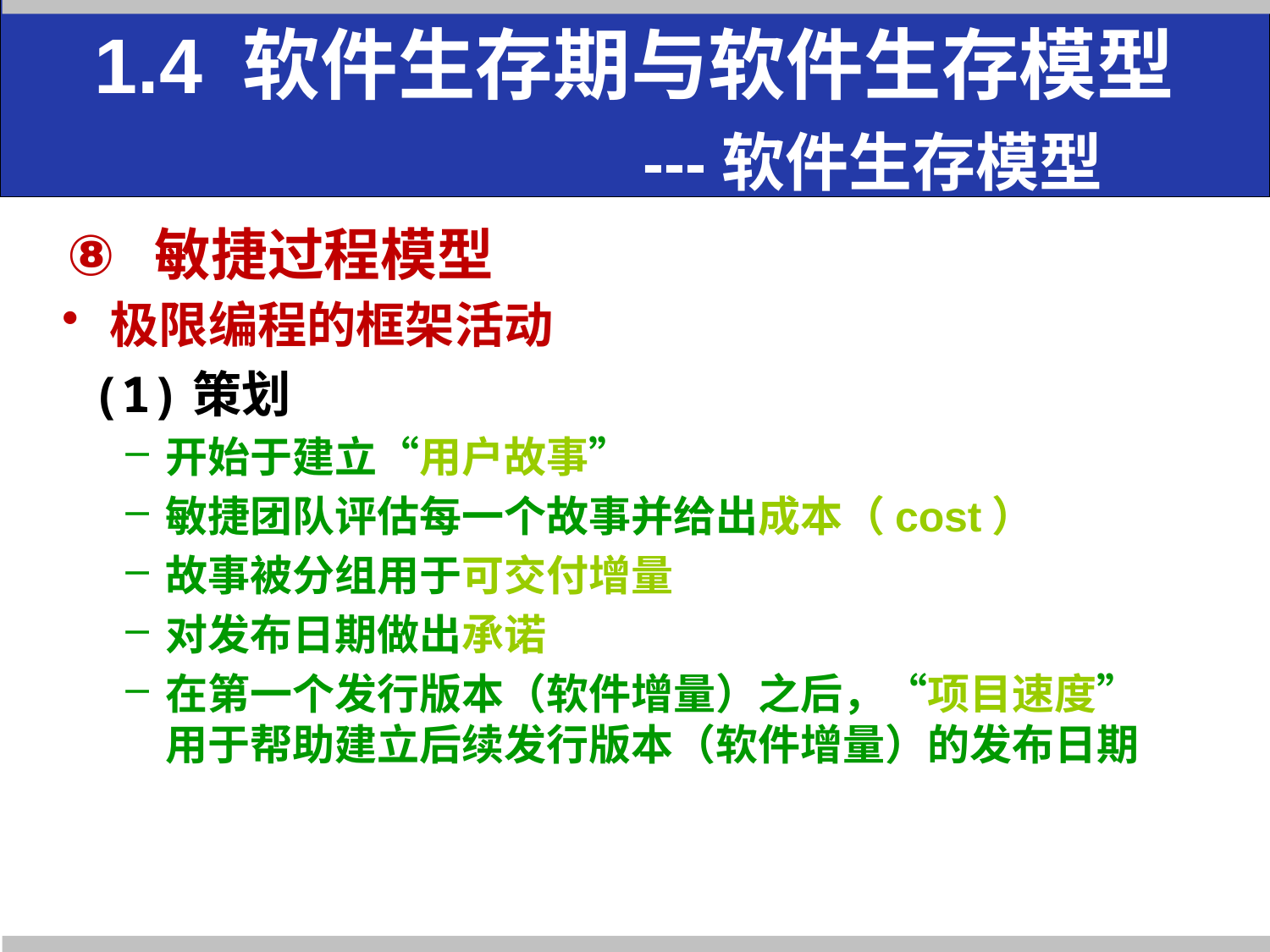

# 1.4 软件生存期与软件生存模型 ---软件生存模型
敏捷过程模型
极限编程的框架活动
 (1)策划
开始于建立“用户故事”
敏捷团队评估每一个故事并给出成本（cost）
故事被分组用于可交付增量
对发布日期做出承诺
在第一个发行版本（软件增量）之后，“项目速度” 用于帮助建立后续发行版本（软件增量）的发布日期
96